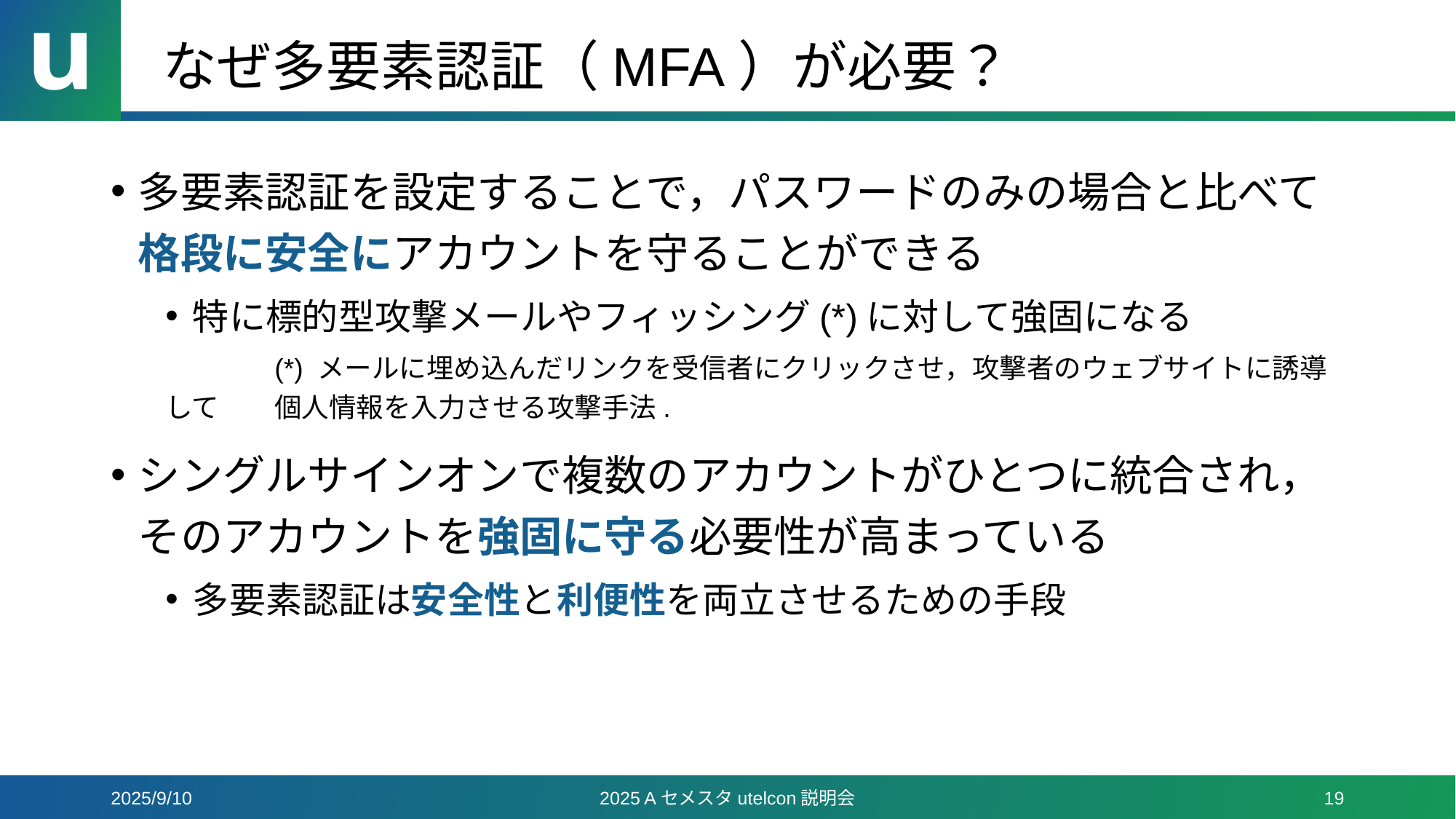

# なぜ多要素認証（MFA）が必要？
多要素認証を設定することで，パスワードのみの場合と比べて格段に安全にアカウントを守ることができる
特に標的型攻撃メールやフィッシング(*)に対して強固になる
	(*) メールに埋め込んだリンクを受信者にクリックさせ，攻撃者のウェブサイトに誘導して	個人情報を入力させる攻撃手法.
シングルサインオンで複数のアカウントがひとつに統合され，
そのアカウントを強固に守る必要性が高まっている
多要素認証は安全性と利便性を両立させるための手段
2025/9/10
2025 Aセメスタutelcon説明会
19